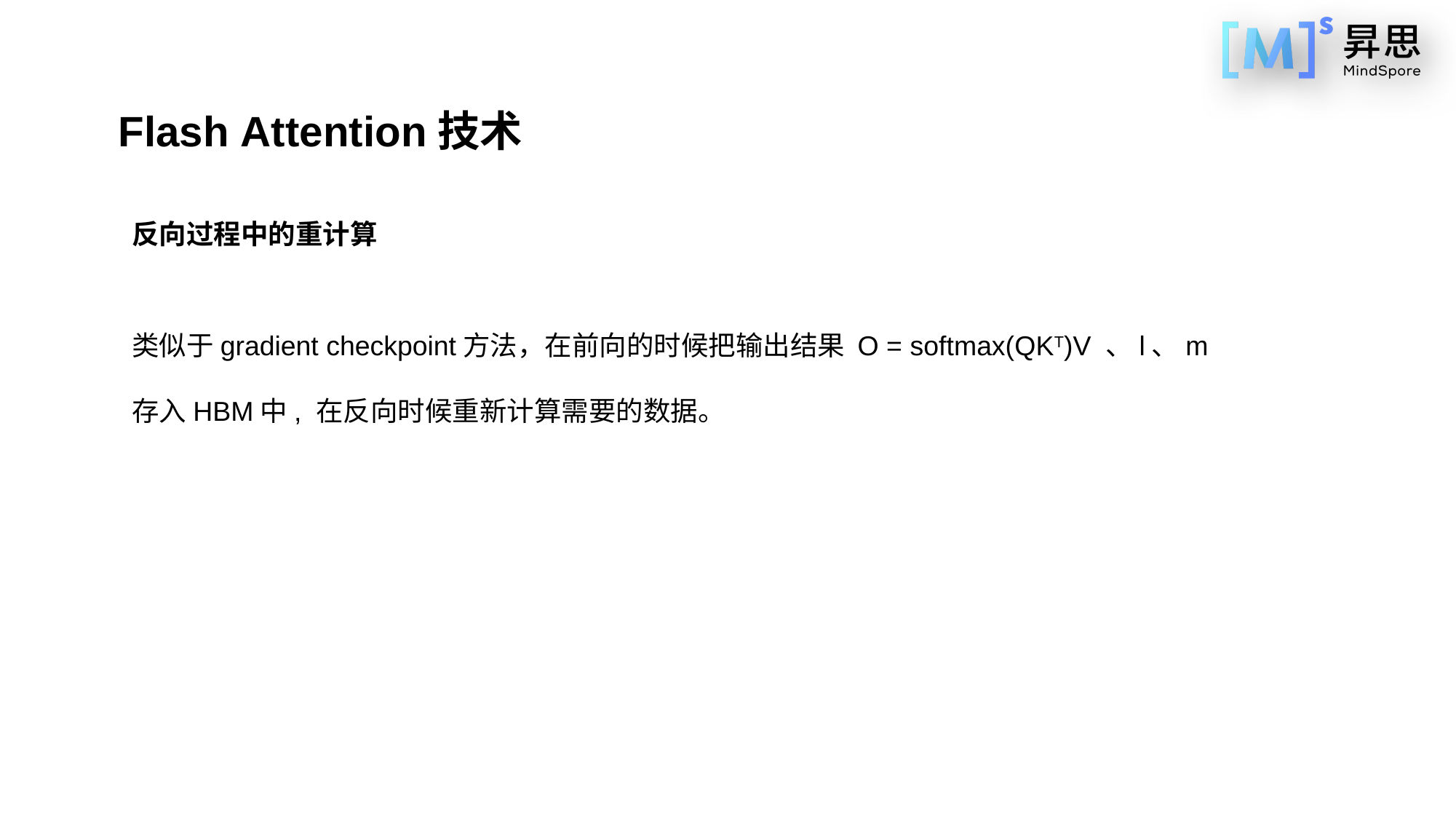

Flash Attention技术
反向过程中的重计算
类似于gradient checkpoint方法，在前向的时候把输出结果 O = softmax(QKT)V 、l、m存入HBM中, 在反向时候重新计算需要的数据。